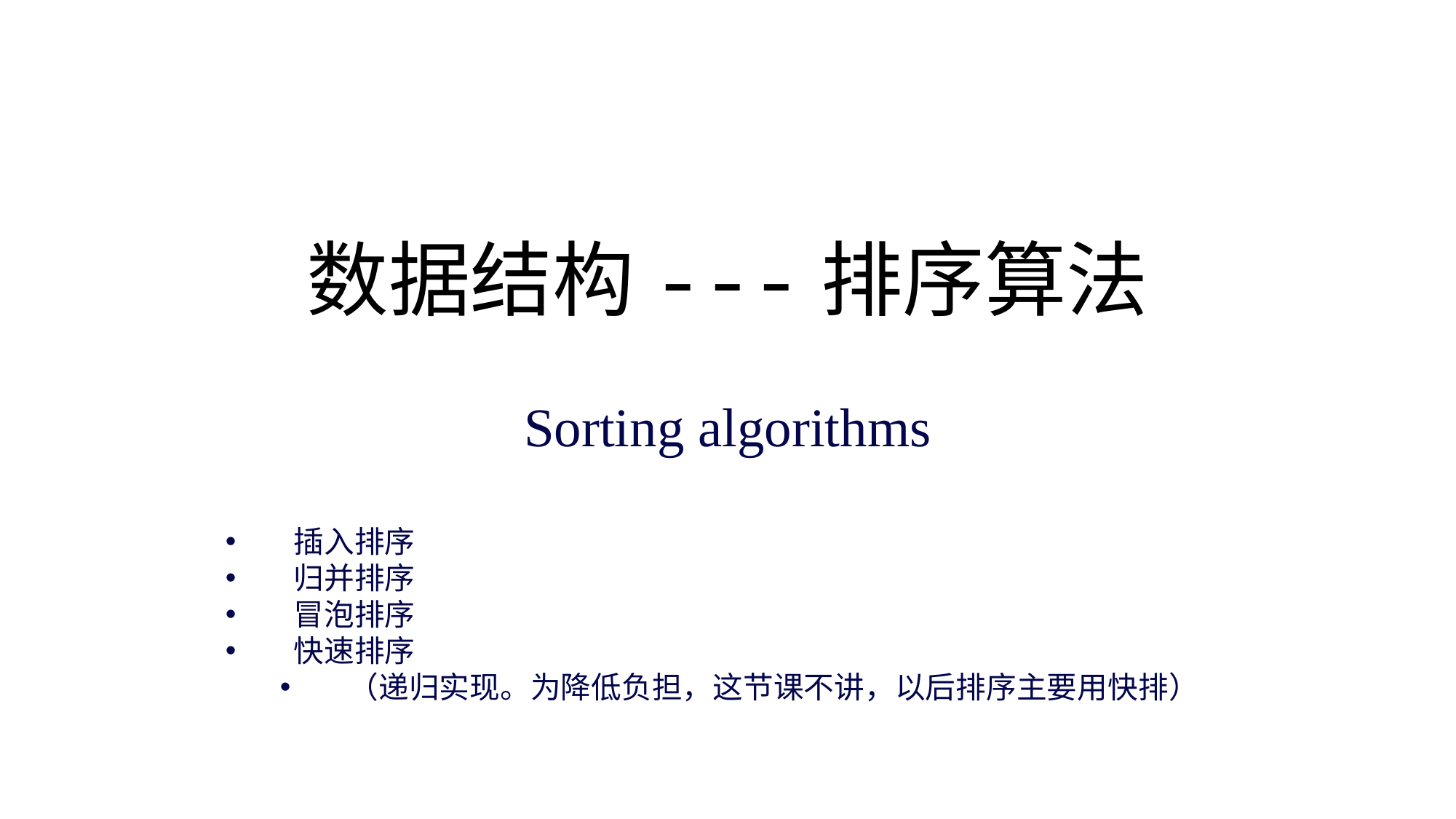

数据结构---排序算法
Sorting algorithms

插入排序
归并排序
冒泡排序
快速排序
（递归实现。为降低负担，这节课不讲，以后排序主要用快排）